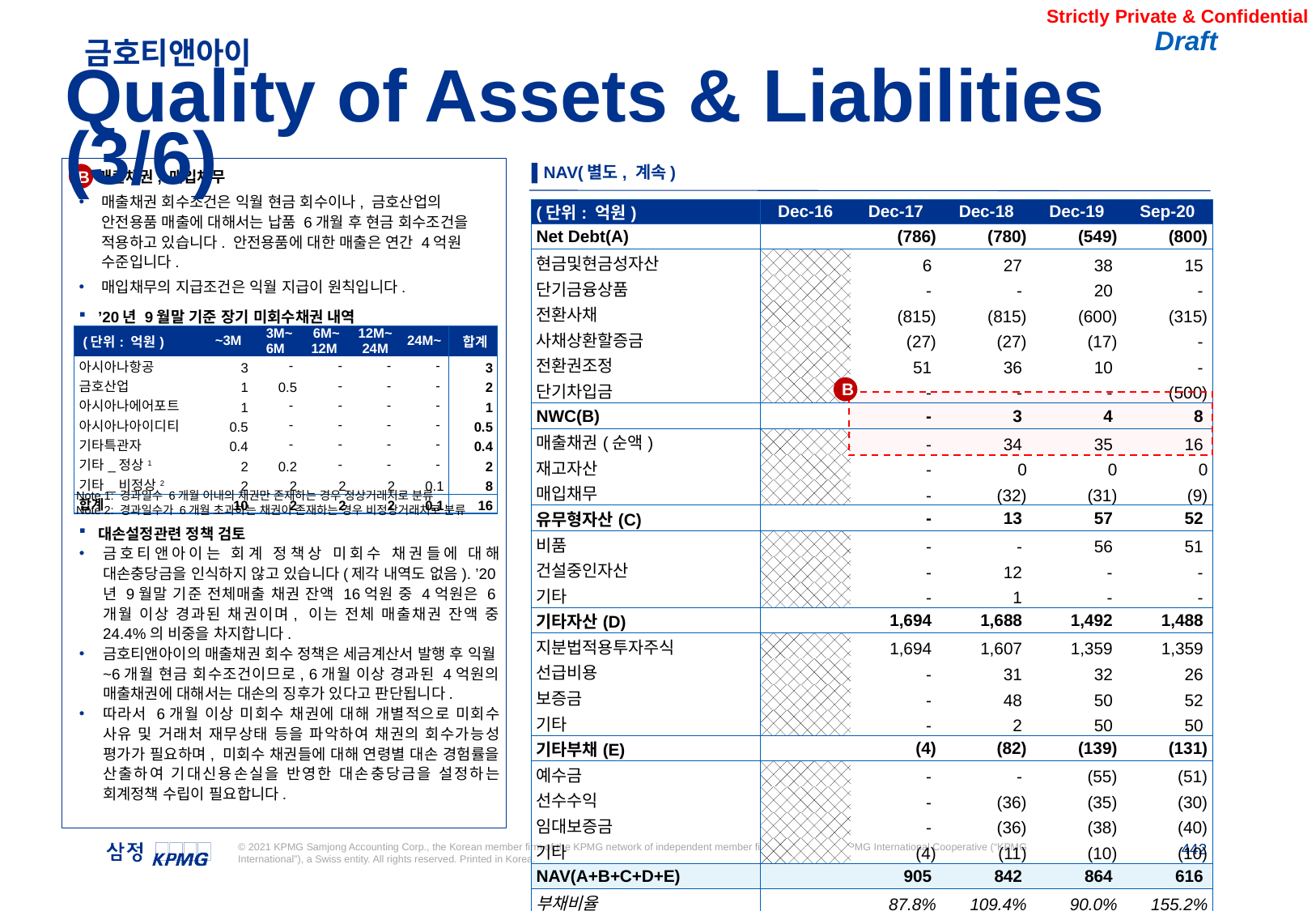

금호티앤아이
Quality of Assets & Liabilities (3/6)
▌NAV(별도, 계속)

매출채권, 매입채무
매출채권 회수조건은 익월 현금 회수이나, 금호산업의 안전용품 매출에 대해서는 납품 6개월 후 현금 회수조건을 적용하고 있습니다. 안전용품에 대한 매출은 연간 4억원 수준입니다.
매입채무의 지급조건은 익월 지급이 원칙입니다.
’20년 9월말 기준 장기 미회수채권 내역

대손설정관련 정책 검토
금호티앤아이는 회계 정책상 미회수 채권들에 대해 대손충당금을 인식하지 않고 있습니다(제각 내역도 없음). ’20년 9월말 기준 전체매출 채권 잔액 16억원 중 4억원은 6개월 이상 경과된 채권이며, 이는 전체 매출채권 잔액 중 24.4%의 비중을 차지합니다.
금호티앤아이의 매출채권 회수 정책은 세금계산서 발행 후 익월~6개월 현금 회수조건이므로, 6개월 이상 경과된 4억원의 매출채권에 대해서는 대손의 징후가 있다고 판단됩니다.
따라서 6개월 이상 미회수 채권에 대해 개별적으로 미회수 사유 및 거래처 재무상태 등을 파악하여 채권의 회수가능성 평가가 필요하며, 미회수 채권들에 대해 연령별 대손 경험률을 산출하여 기대신용손실을 반영한 대손충당금을 설정하는 회계정책 수립이 필요합니다.
B
| (단위: 억원) | Dec-16 | Dec-17 | Dec-18 | Dec-19 | Sep-20 |
| --- | --- | --- | --- | --- | --- |
| Net Debt(A) |  | (786) | (780) | (549) | (800) |
| 현금및현금성자산 |  | 6 | 27 | 38 | 15 |
| 단기금융상품 |  | - | - | 20 | - |
| 전환사채 |  | (815) | (815) | (600) | (315) |
| 사채상환할증금 |  | (27) | (27) | (17) | - |
| 전환권조정 |  | 51 | 36 | 10 | - |
| 단기차입금 |  | - | - | - | (500) |
| NWC(B) |  | - | 3 | 4 | 8 |
| 매출채권(순액) |  | - | 34 | 35 | 16 |
| 재고자산 |  | - | 0 | 0 | 0 |
| 매입채무 |  | - | (32) | (31) | (9) |
| 유무형자산(C) |  | - | 13 | 57 | 52 |
| 비품 |  | - | - | 56 | 51 |
| 건설중인자산 |  | - | 12 | - | - |
| 기타 |  | - | 1 | - | - |
| 기타자산(D) |  | 1,694 | 1,688 | 1,492 | 1,488 |
| 지분법적용투자주식 |  | 1,694 | 1,607 | 1,359 | 1,359 |
| 선급비용 |  | - | 31 | 32 | 26 |
| 보증금 |  | - | 48 | 50 | 52 |
| 기타 |  | - | 2 | 50 | 50 |
| 기타부채(E) |  | (4) | (82) | (139) | (131) |
| 예수금 |  | - | - | (55) | (51) |
| 선수수익 |  | - | (36) | (35) | (30) |
| 임대보증금 |  | - | (36) | (38) | (40) |
| 기타 |  | (4) | (11) | (10) | (10) |
| NAV(A+B+C+D+E) |  | 905 | 842 | 864 | 616 |
| 부채비율 |  | 87.8% | 109.4% | 90.0% | 155.2% |
| (단위: 억원) | ~3M | 3M~ 6M | 6M~ 12M | 12M~ 24M | 24M~ | 합계 |
| --- | --- | --- | --- | --- | --- | --- |
| 아시아나항공 | 3 | - | - | - | - | 3 |
| 금호산업 | 1 | 0.5 | - | - | - | 2 |
| 아시아나에어포트 | 1 | - | - | - | - | 1 |
| 아시아나아이디티 | 0.5 | - | - | - | - | 0.5 |
| 기타특관자 | 0.4 | - | - | - | - | 0.4 |
| 기타\_정상1 | 2 | 0.2 | - | - | - | 2 |
| 기타\_비정상2 | 2 | 2 | 2 | 2 | 0.1 | 8 |
| 합계 | 10 | 2 | 2 | 2 | 0.1 | 16 |
B

Note 1: 경과일수 6개월 이내의 채권만 존재하는 경우 정상거래처로 분류
Note 2: 경과일수가 6개월 초과하는 채권이 존재하는 경우 비정상거래처로 분류